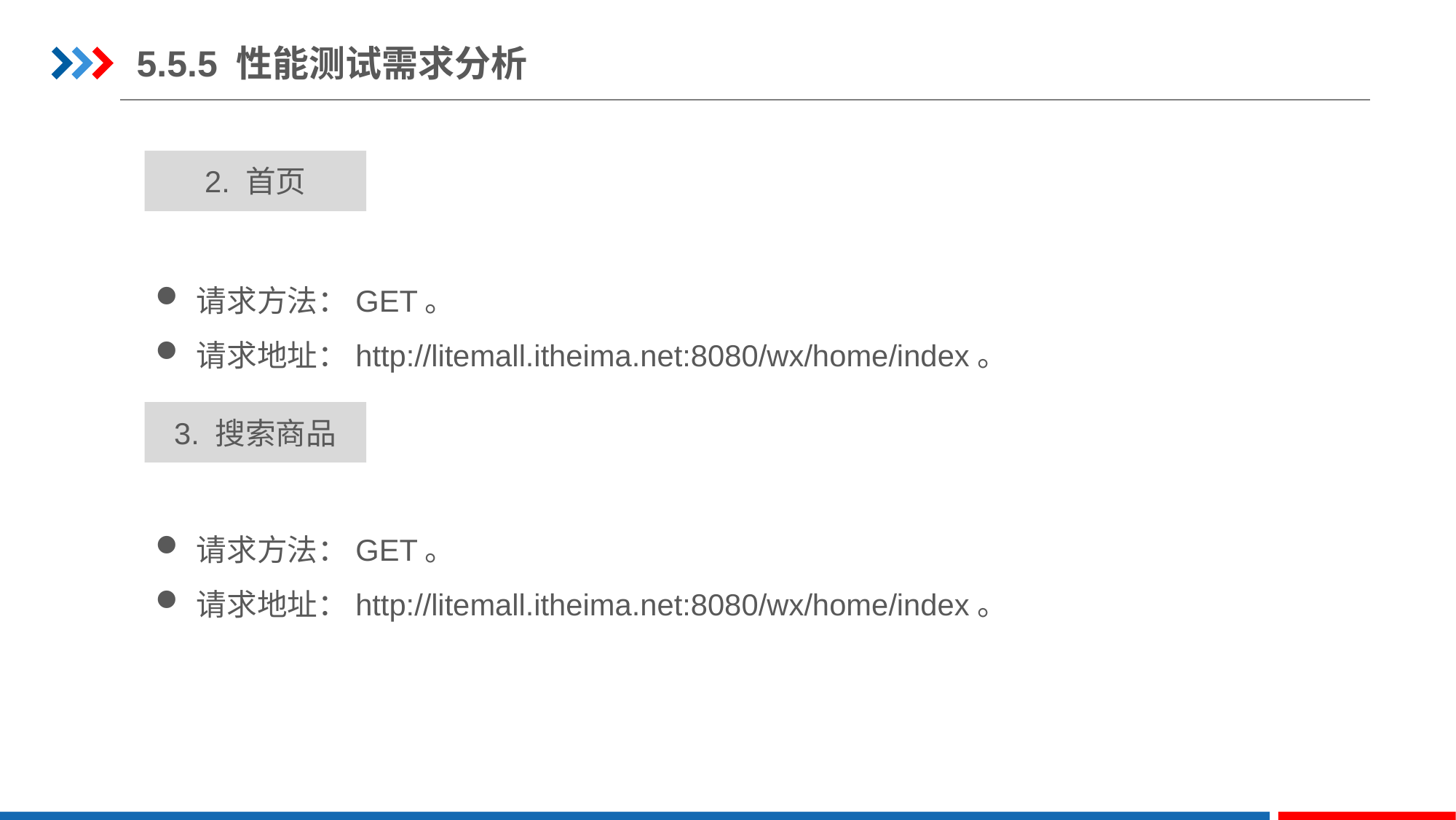

5.5.5 性能测试需求分析
2. 首页
请求方法：GET。
请求地址：http://litemall.itheima.net:8080/wx/home/index。
3. 搜索商品
请求方法：GET。
请求地址：http://litemall.itheima.net:8080/wx/home/index。